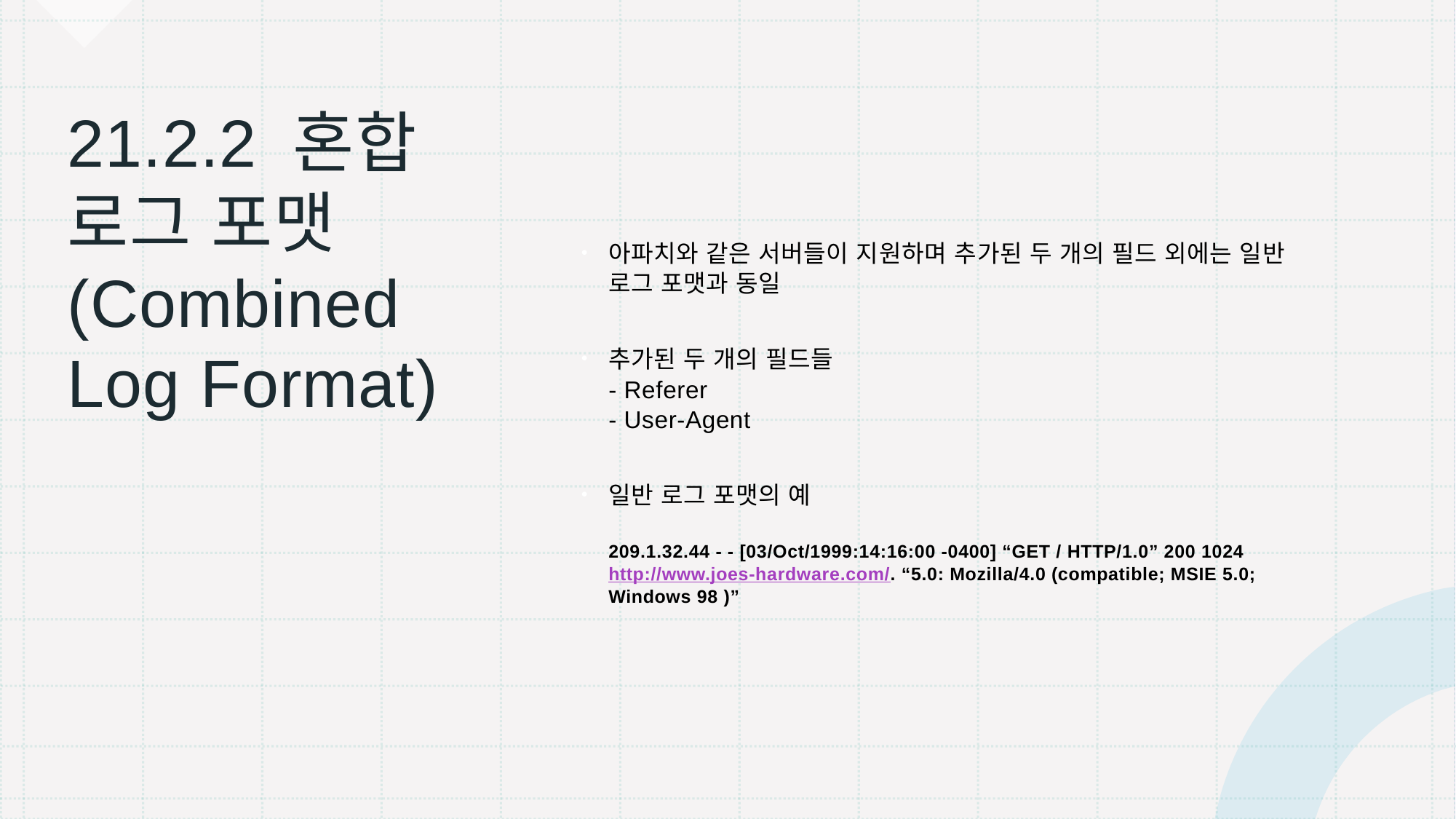

아파치와 같은 서버들이 지원하며 추가된 두 개의 필드 외에는 일반 로그 포맷과 동일

추가된 두 개의 필드들
- Referer
- User-Agent

일반 로그 포맷의 예
209.1.32.44 - - [03/Oct/1999:14:16:00 -0400] “GET / HTTP/1.0” 200 1024 http://www.joes-hardware.com/. “5.0: Mozilla/4.0 (compatible; MSIE 5.0; Windows 98 )”
# 21.2.2 혼합 로그 포맷(Combined Log Format)